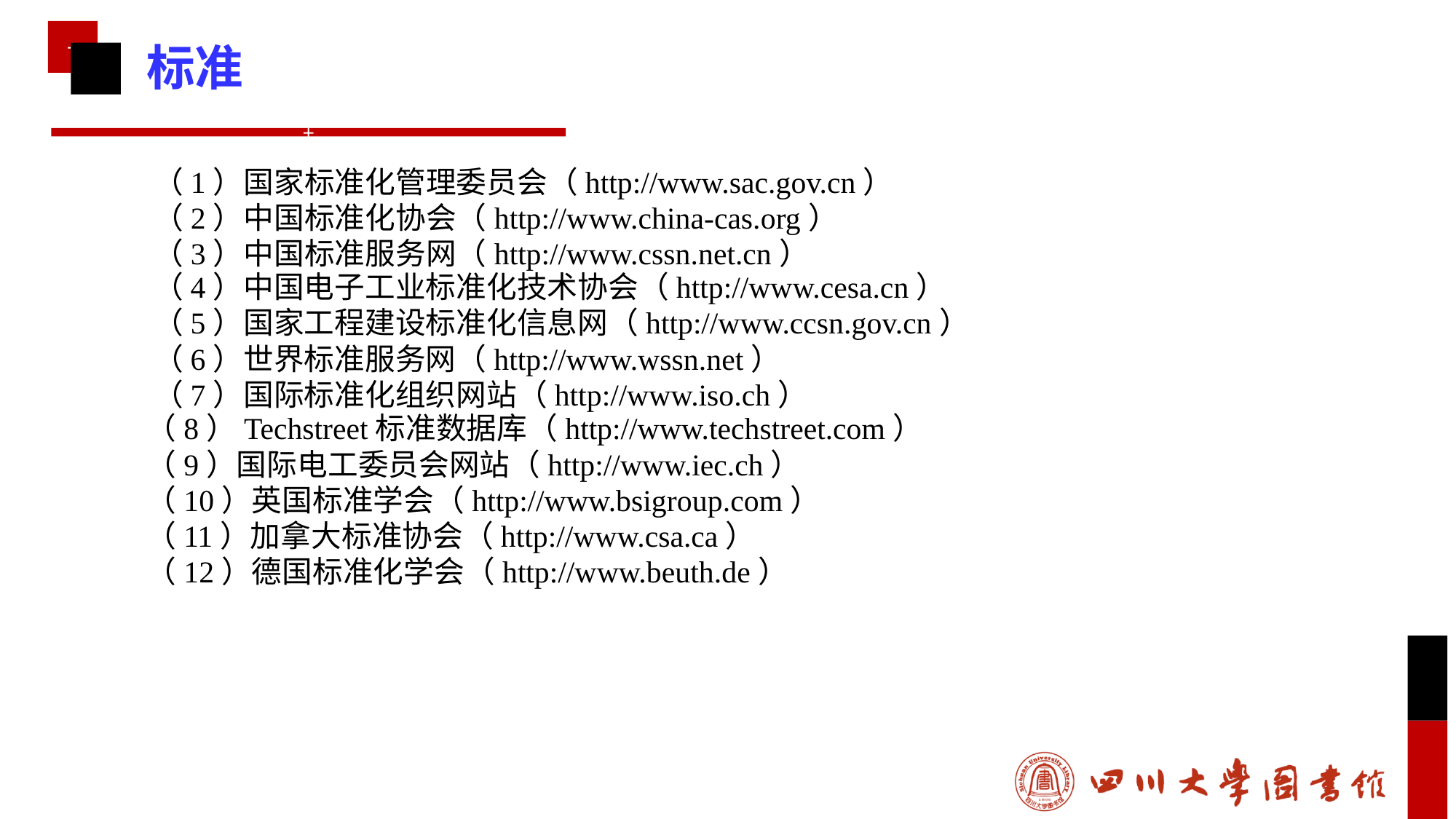

标准
（1）国家标准化管理委员会（http://www.sac.gov.cn）
（2）中国标准化协会（http://www.china-cas.org）
（3）中国标准服务网（http://www.cssn.net.cn）
（4）中国电子工业标准化技术协会（http://www.cesa.cn）
（5）国家工程建设标准化信息网（http://www.ccsn.gov.cn）
（6）世界标准服务网（http://www.wssn.net）
（7）国际标准化组织网站（http://www.iso.ch）
（8）Techstreet标准数据库（http://www.techstreet.com）
（9）国际电工委员会网站（http://www.iec.ch）
（10）英国标准学会（http://www.bsigroup.com）
（11）加拿大标准协会（http://www.csa.ca）
（12）德国标准化学会（http://www.beuth.de）